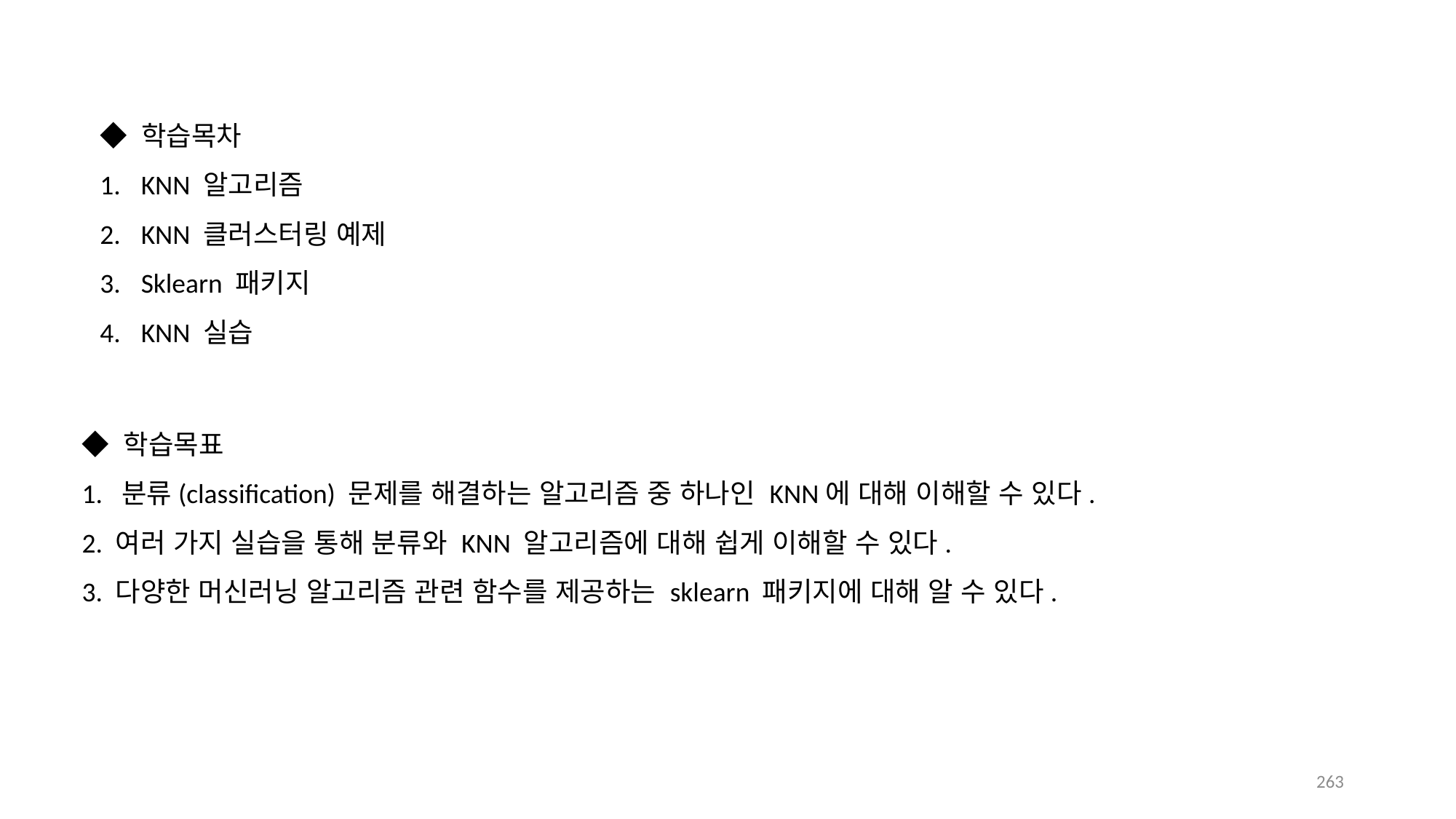

◆ 학습목차
KNN 알고리즘
KNN 클러스터링 예제
Sklearn 패키지
KNN 실습
◆ 학습목표
1.  분류(classification) 문제를 해결하는 알고리즘 중 하나인 KNN에 대해 이해할 수 있다.
2. 여러 가지 실습을 통해 분류와 KNN 알고리즘에 대해 쉽게 이해할 수 있다.
3. 다양한 머신러닝 알고리즘 관련 함수를 제공하는 sklearn 패키지에 대해 알 수 있다.
263